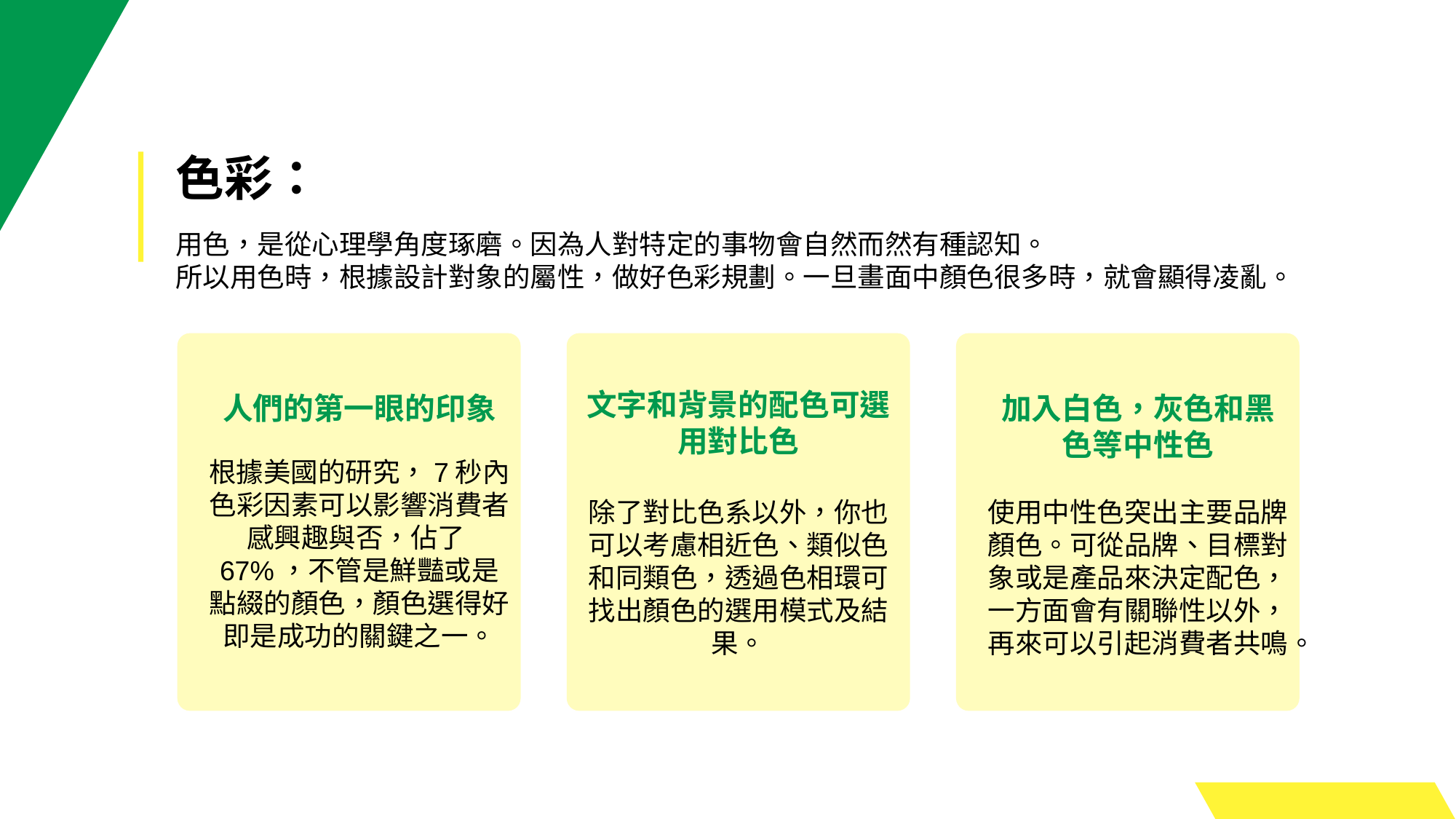

色彩：

用色，是從心理學角度琢磨。因為人對特定的事物會自然而然有種認知。
所以用色時，根據設計對象的屬性，做好色彩規劃。一旦畫面中顏色很多時，就會顯得凌亂。

文字和背景的配色可選用對比色

除了對比色系以外，你也可以考慮相近色、類似色和同類色，透過色相環可找出顏色的選用模式及結果。
人們的第一眼的印象

根據美國的研究，7秒內色彩因素可以影響消費者感興趣與否，佔了67%，不管是鮮豔或是點綴的顏色，顏色選得好即是成功的關鍵之一。
加入白色，灰色和黑色等中性色

使用中性色突出主要品牌顏色。可從品牌、目標對象或是產品來決定配色，一方面會有關聯性以外，再來可以引起消費者共鳴。